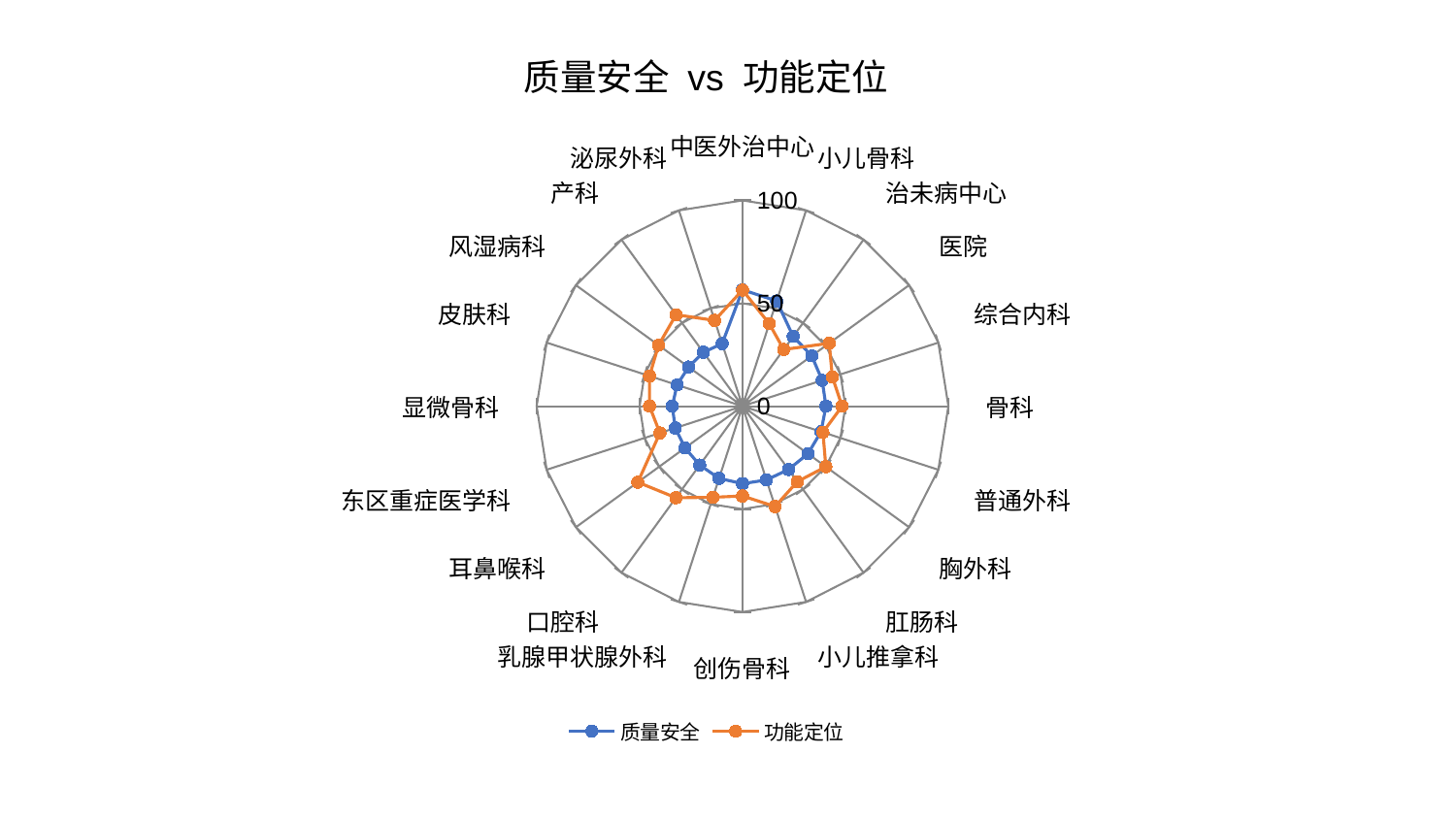

### Chart: 质量安全 vs 功能定位

| Category | 质量安全 | 功能定位 |
|---|---|---|
| 中医外治中心 | 56.56414514077342 | 56.424828079309606 |
| 小儿骨科 | 53.754181145553524 | 42.14822752977189 |
| 治未病中心 | 41.90768816203105 | 34.0606854740631 |
| 医院 | 41.58694432647546 | 52.05122584470744 |
| 综合内科 | 40.69130485745192 | 45.905778109722824 |
| 骨科 | 40.5412878575252 | 48.38580586391413 |
| 普通外科 | 40.11895873913442 | 41.07456853442595 |
| 胸外科 | 39.313048555478716 | 50.050425857513254 |
| 肛肠科 | 38.02662875255963 | 45.32173604036523 |
| 小儿推拿科 | 37.68123077260476 | 51.25381514281433 |
| 创伤骨科 | 37.65056864110018 | 43.64695584296981 |
| 乳腺甲状腺外科 | 36.86971765090546 | 46.55866904422044 |
| 口腔科 | 35.37493209040227 | 54.99708453578119 |
| 耳鼻喉科 | 34.54365606264152 | 62.86801463411464 |
| 东区重症医学科 | 34.31546220830878 | 42.19558277057353 |
| 显微骨科 | 34.15394181638153 | 45.15860352478839 |
| 皮肤科 | 33.411414116961126 | 47.496776548969905 |
| 风湿病科 | 32.383968721184694 | 50.42916279278174 |
| 产科 | 32.37715281971781 | 54.932942104225546 |
| 泌尿外科 | 31.9445036973644 | 43.831333017481 |
6